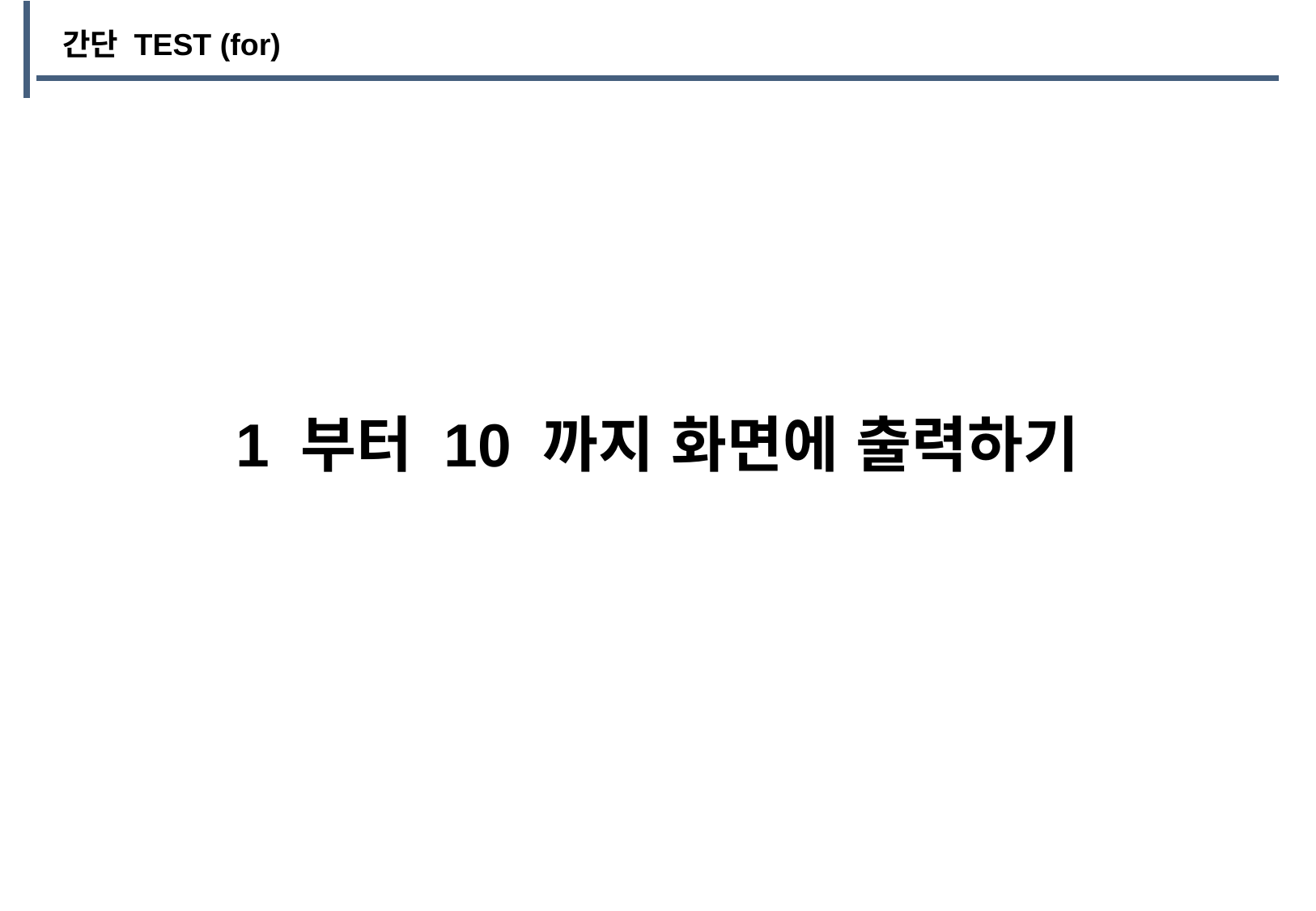

간단 TEST (for)

1 부터 10 까지 화면에 출력하기